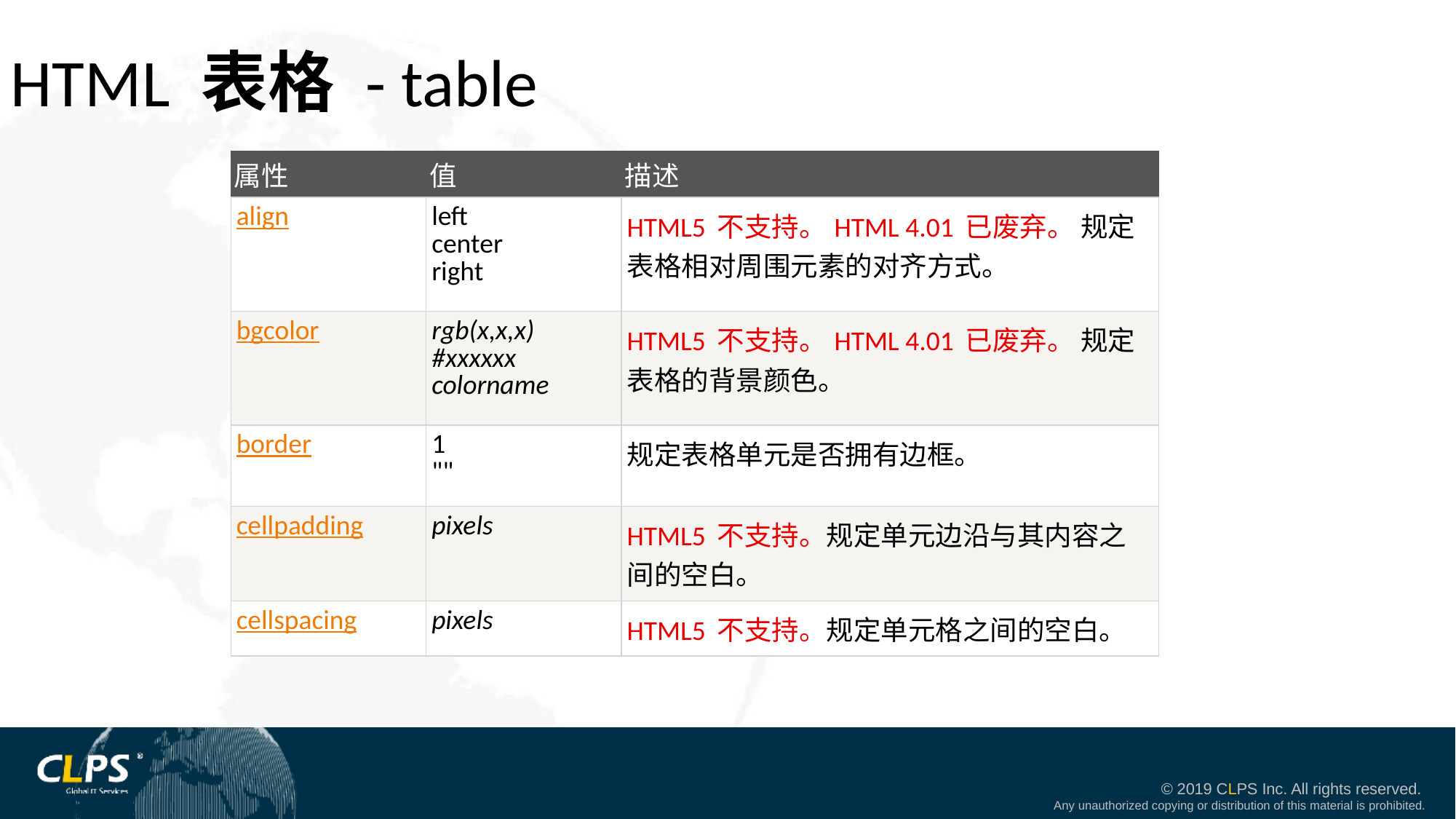

HTML 表格 - table
| 属性 | 值 | 描述 |
| --- | --- | --- |
| align | left center right | HTML5 不支持。HTML 4.01 已废弃。 规定表格相对周围元素的对齐方式。 |
| bgcolor | rgb(x,x,x) #xxxxxx colorname | HTML5 不支持。HTML 4.01 已废弃。 规定表格的背景颜色。 |
| border | 1 "" | 规定表格单元是否拥有边框。 |
| cellpadding | pixels | HTML5 不支持。规定单元边沿与其内容之间的空白。 |
| cellspacing | pixels | HTML5 不支持。规定单元格之间的空白。 |